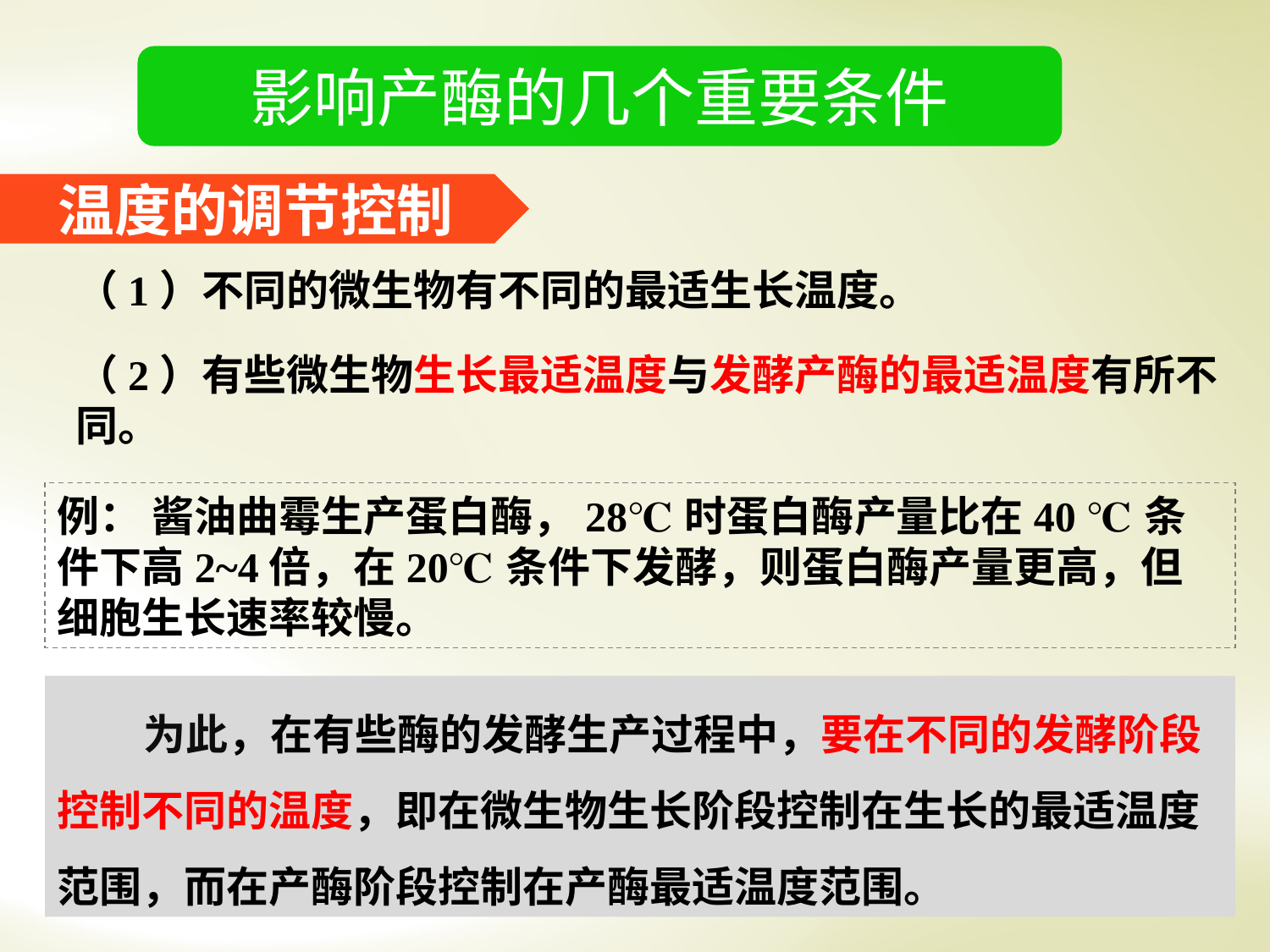

影响产酶的几个重要条件
温度的调节控制
（1）不同的微生物有不同的最适生长温度。
（2）有些微生物生长最适温度与发酵产酶的最适温度有所不同。
例： 酱油曲霉生产蛋白酶，28℃时蛋白酶产量比在40 ℃条件下高2~4倍，在20℃条件下发酵，则蛋白酶产量更高，但细胞生长速率较慢。
        为此，在有些酶的发酵生产过程中，要在不同的发酵阶段控制不同的温度，即在微生物生长阶段控制在生长的最适温度范围，而在产酶阶段控制在产酶最适温度范围。